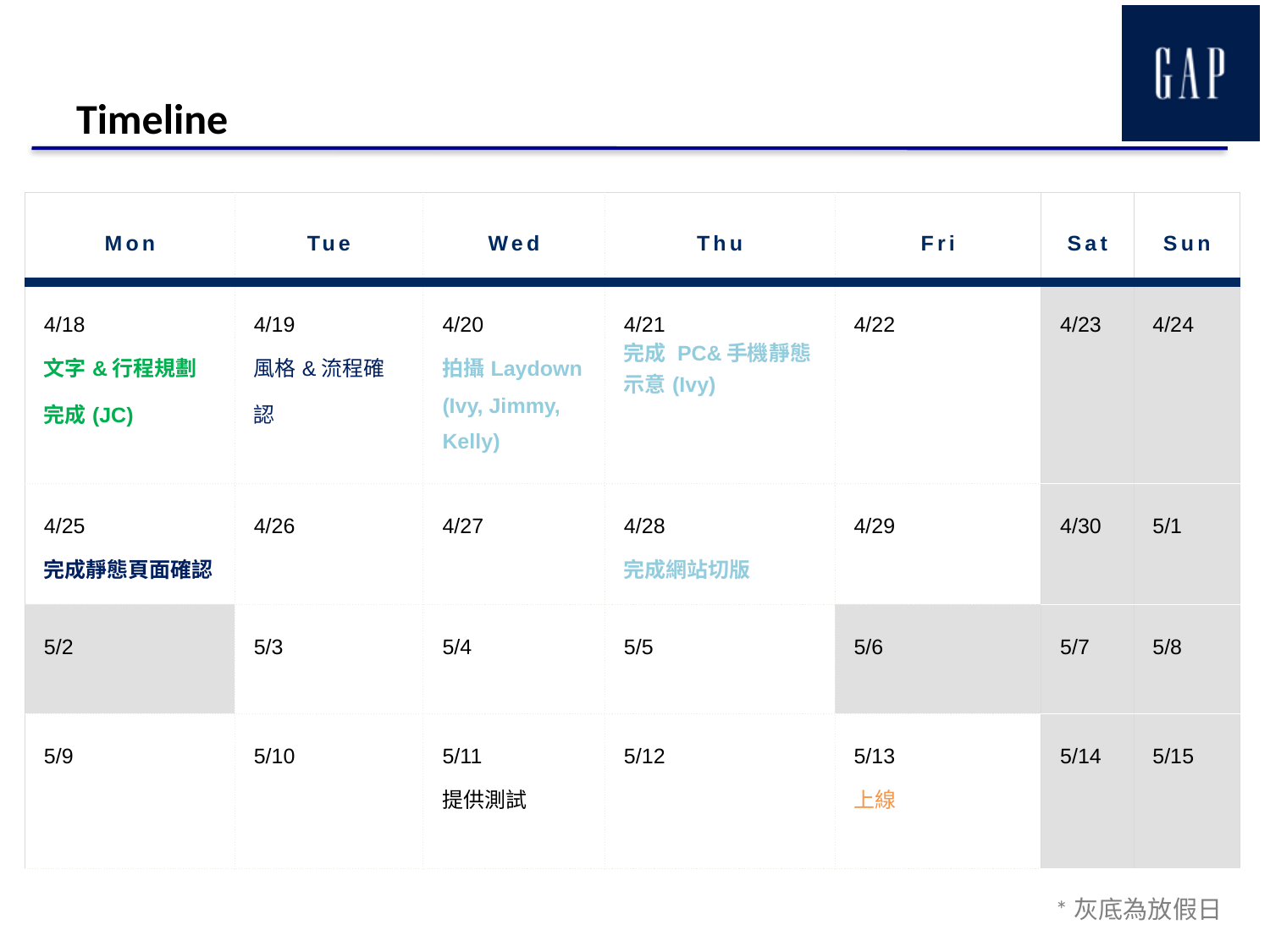

# Timeline
| Mon | Tue | Wed | Thu | Fri | Sat | Sun |
| --- | --- | --- | --- | --- | --- | --- |
| 4/18 文字&行程規劃完成(JC) | 4/19 風格&流程確認 | 4/20 拍攝Laydown (Ivy, Jimmy, Kelly) | 4/21 完成 PC&手機靜態示意(Ivy) | 4/22 | 4/23 | 4/24 |
| 4/25 完成靜態頁面確認 | 4/26 | 4/27 | 4/28 完成網站切版 | 4/29 | 4/30 | 5/1 |
| 5/2 | 5/3 | 5/4 | 5/5 | 5/6 | 5/7 | 5/8 |
| 5/9 | 5/10 | 5/11 提供測試 | 5/12 | 5/13 上線 | 5/14 | 5/15 |
*灰底為放假日